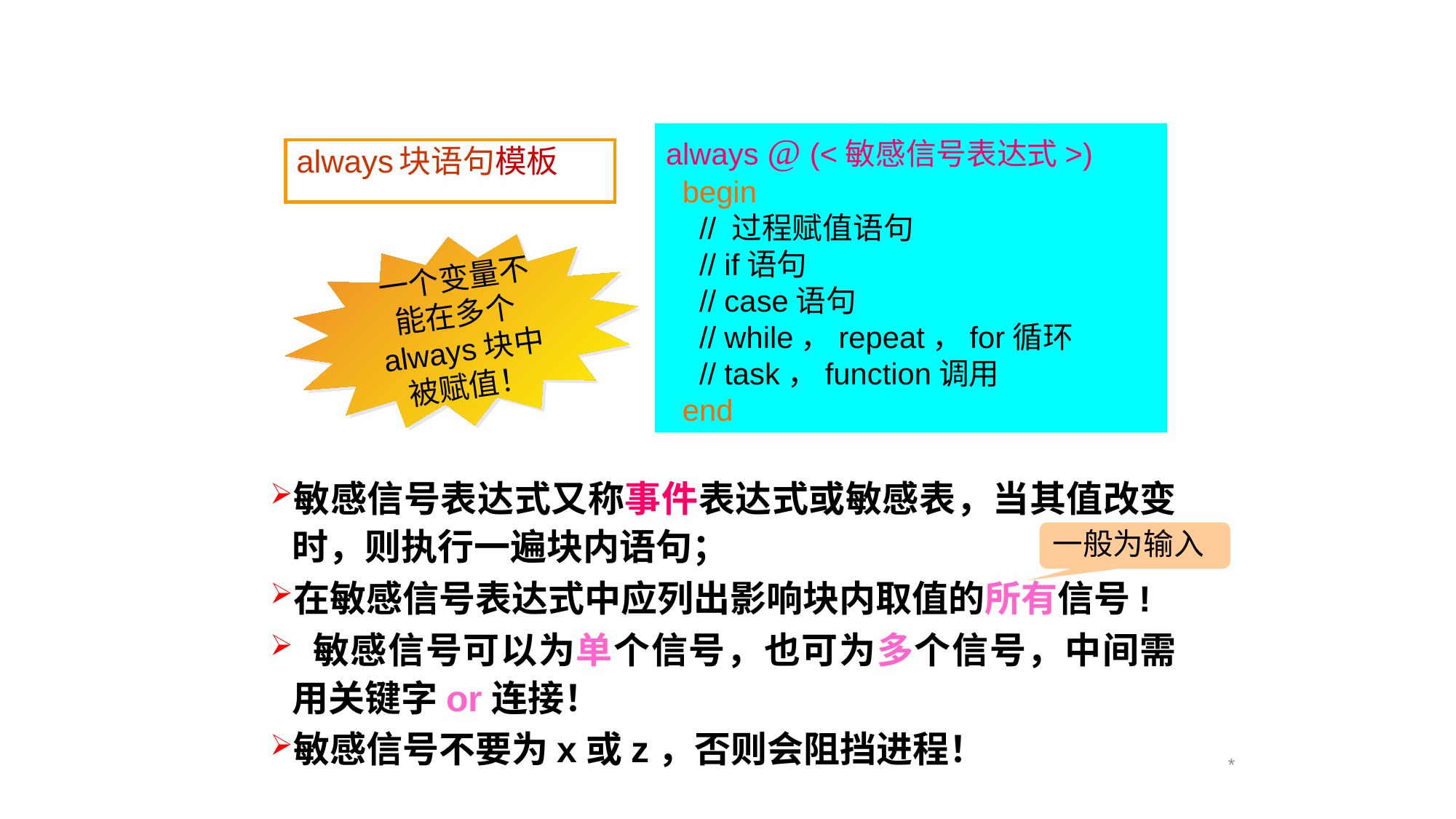

always @ (<敏感信号表达式>)
  begin
    // 过程赋值语句
    // if语句
    // case语句
    // while，repeat，for循环
    // task，function调用
  end
always块语句模板
一个变量不能在多个always块中被赋值！
敏感信号表达式又称事件表达式或敏感表，当其值改变时，则执行一遍块内语句；
在敏感信号表达式中应列出影响块内取值的所有信号!
 敏感信号可以为单个信号，也可为多个信号，中间需用关键字or连接！
敏感信号不要为x或z，否则会阻挡进程！
一般为输入
*